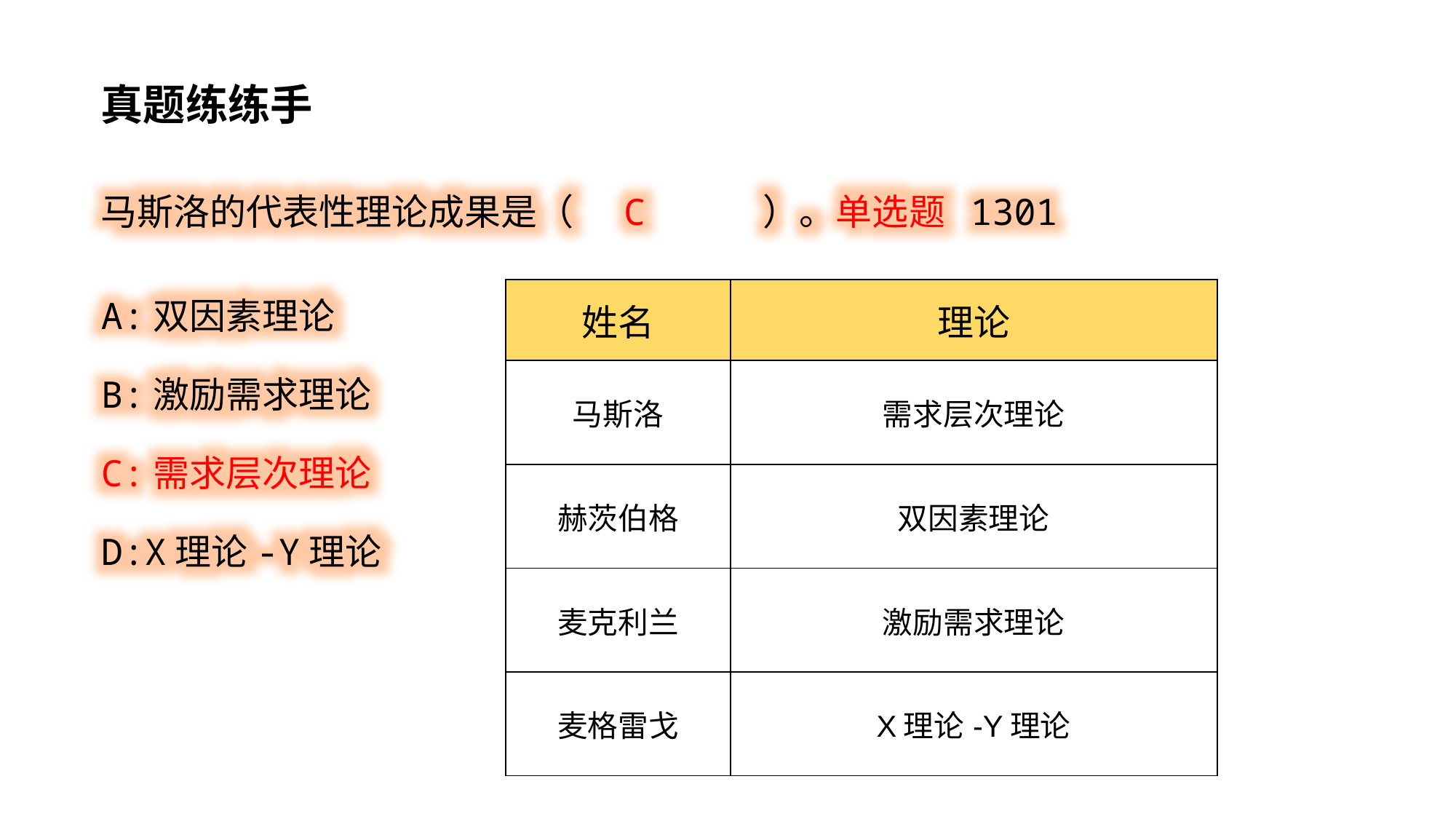

真题练练手
马斯洛的代表性理论成果是（     C     ）。单选题  1301

A:双因素理论

B:激励需求理论

C:需求层次理论

D:X理论-Y理论
| 姓名 | 理论 |
| --- | --- |
| 马斯洛 | 需求层次理论 |
| 赫茨伯格 | 双因素理论 |
| 麦克利兰 | 激励需求理论 |
| 麦格雷戈 | X理论-Y理论 |